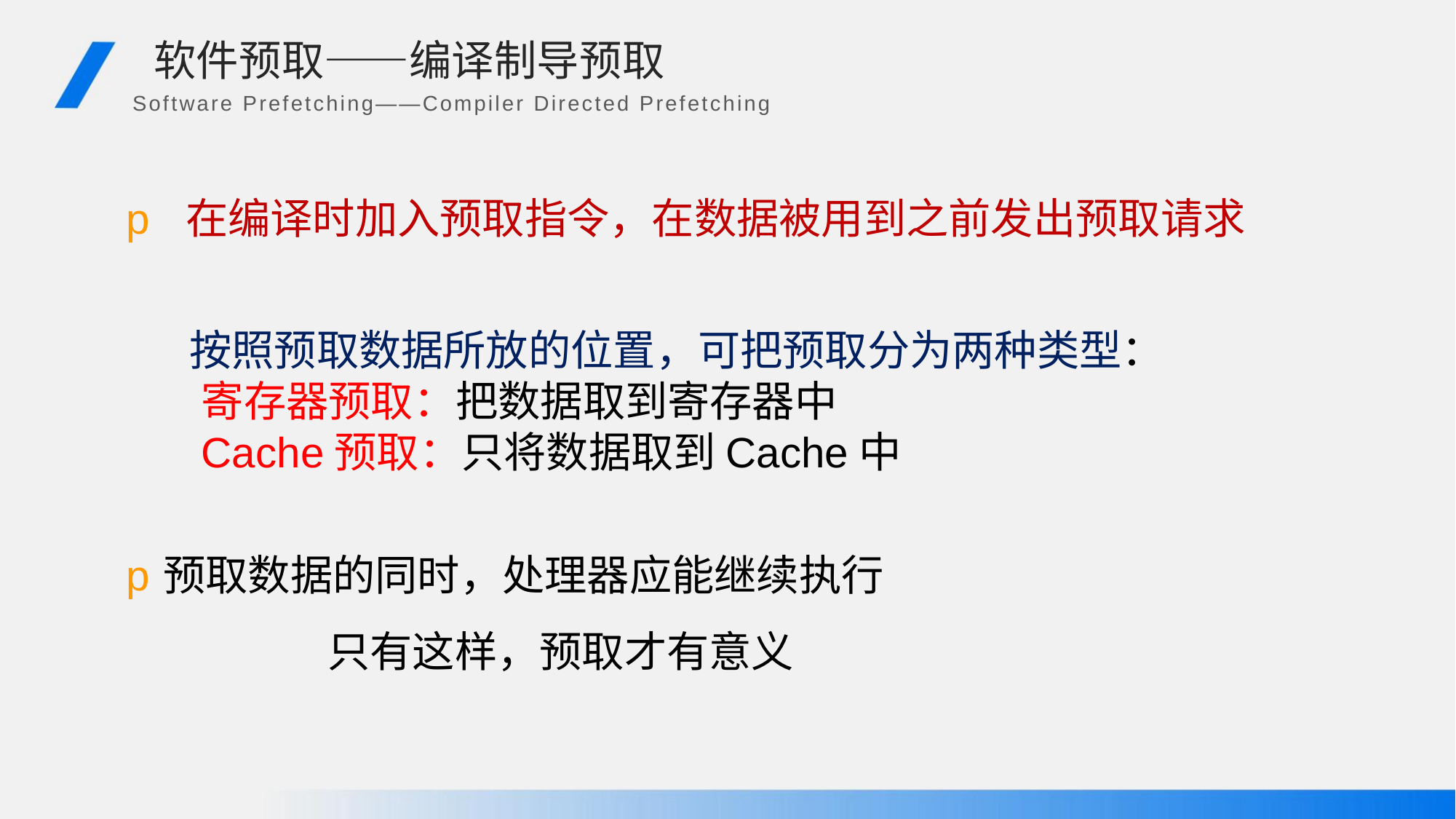

软件预取——编译制导预取
Software Prefetching——Compiler Directed Prefetching
p 在编译时加入预取指令，在数据被用到之前发出预取请求
按照预取数据所放的位置，可把预取分为两种类型：
寄存器预取：把数据取到寄存器中
Cache预取：只将数据取到Cache中
p预取数据的同时，处理器应能继续执行
只有这样，预取才有意义